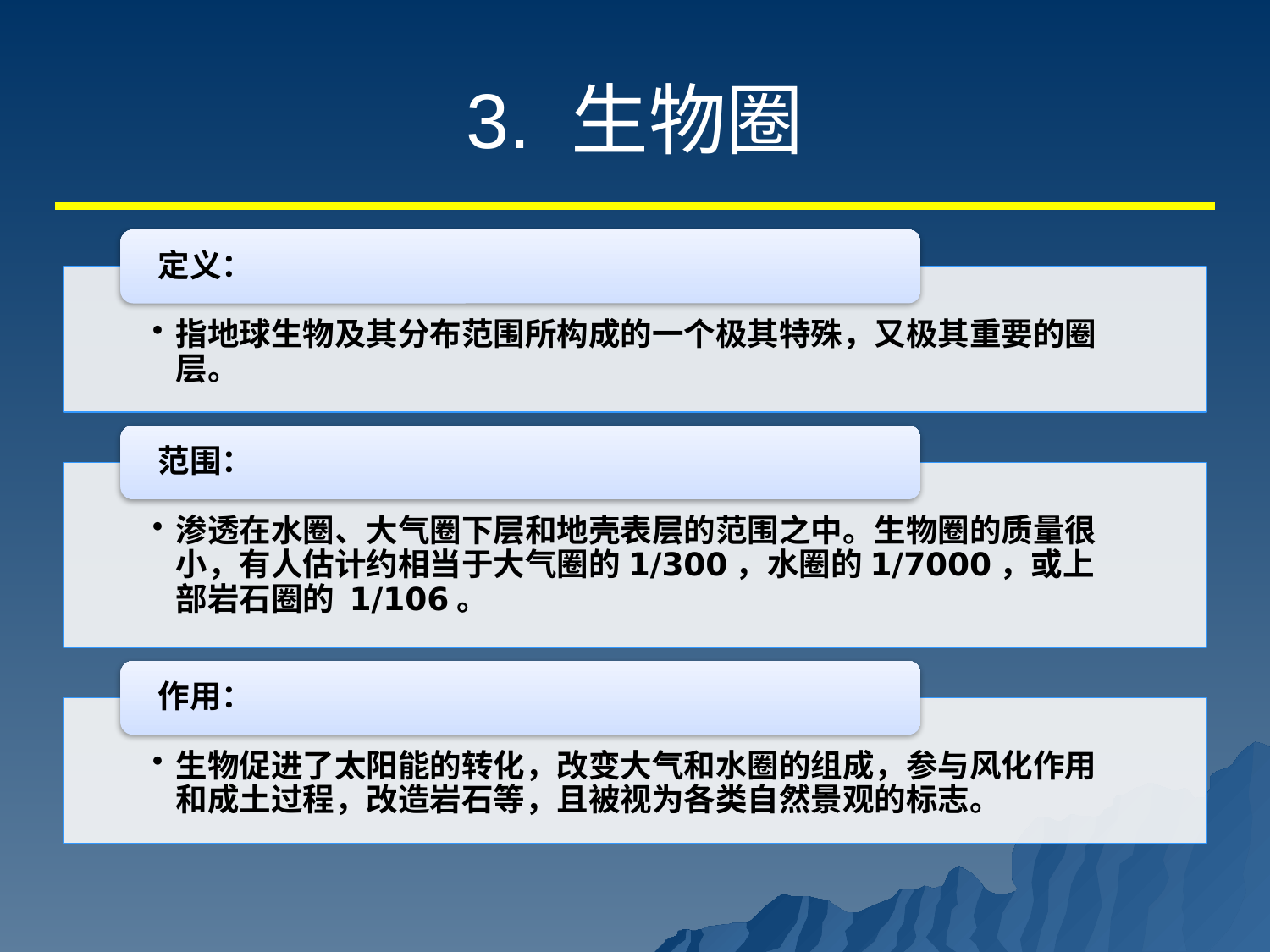

# 3. 生物圈
指地球生物及其分布范围所构成的一个极其特殊，又极其重要的圈层。
定义：
渗透在水圈、大气圈下层和地壳表层的范围之中。生物圈的质量很小，有人估计约相当于大气圈的1/300，水圈的1/7000，或上部岩石圈的 1/106。
范围：
生物促进了太阳能的转化，改变大气和水圈的组成，参与风化作用和成土过程，改造岩石等，且被视为各类自然景观的标志。
作用：